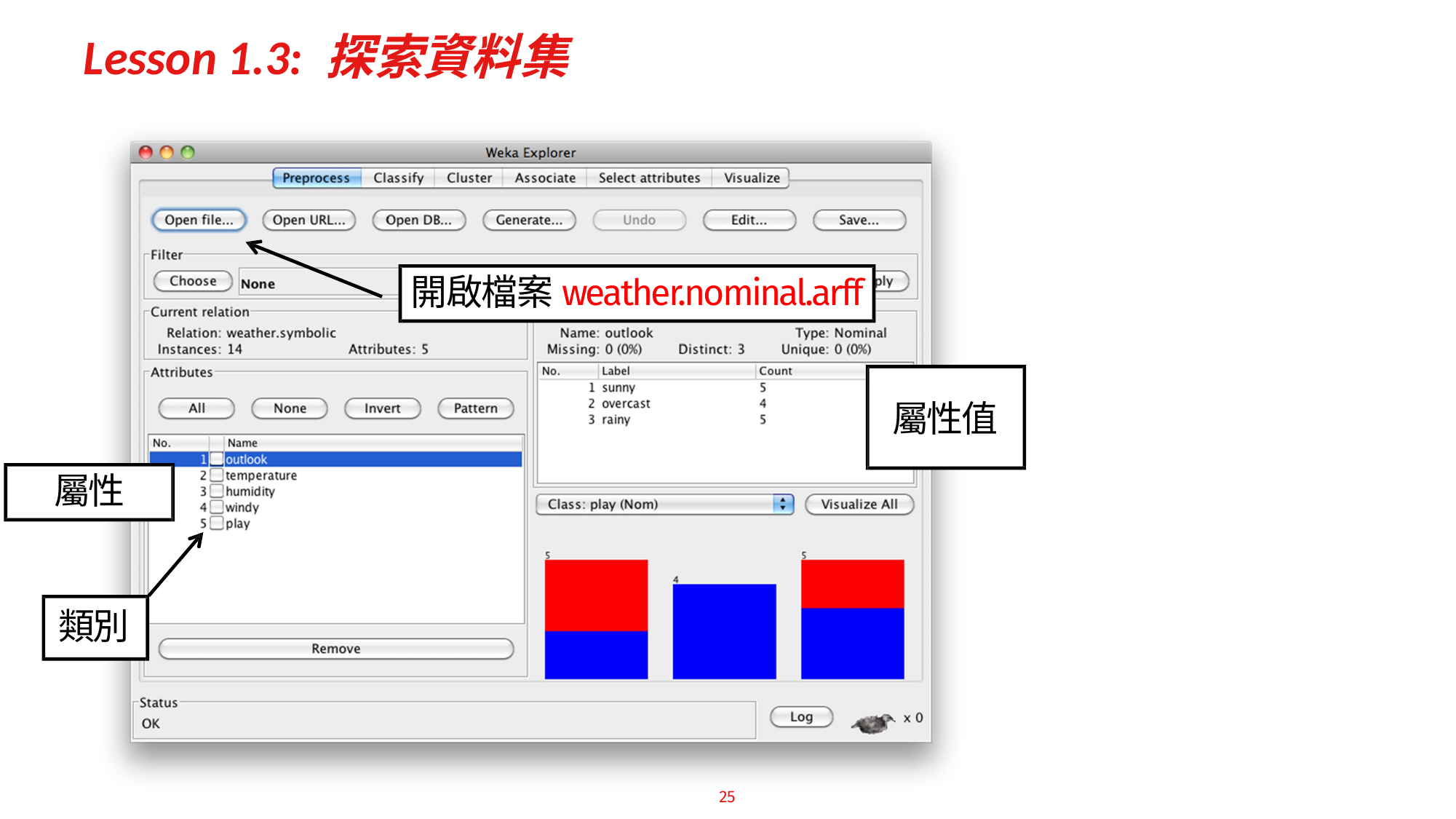

# Lesson 1.3: 探索資料集

開啟檔案weather.nominal.arff
屬性值
屬性

類別
25